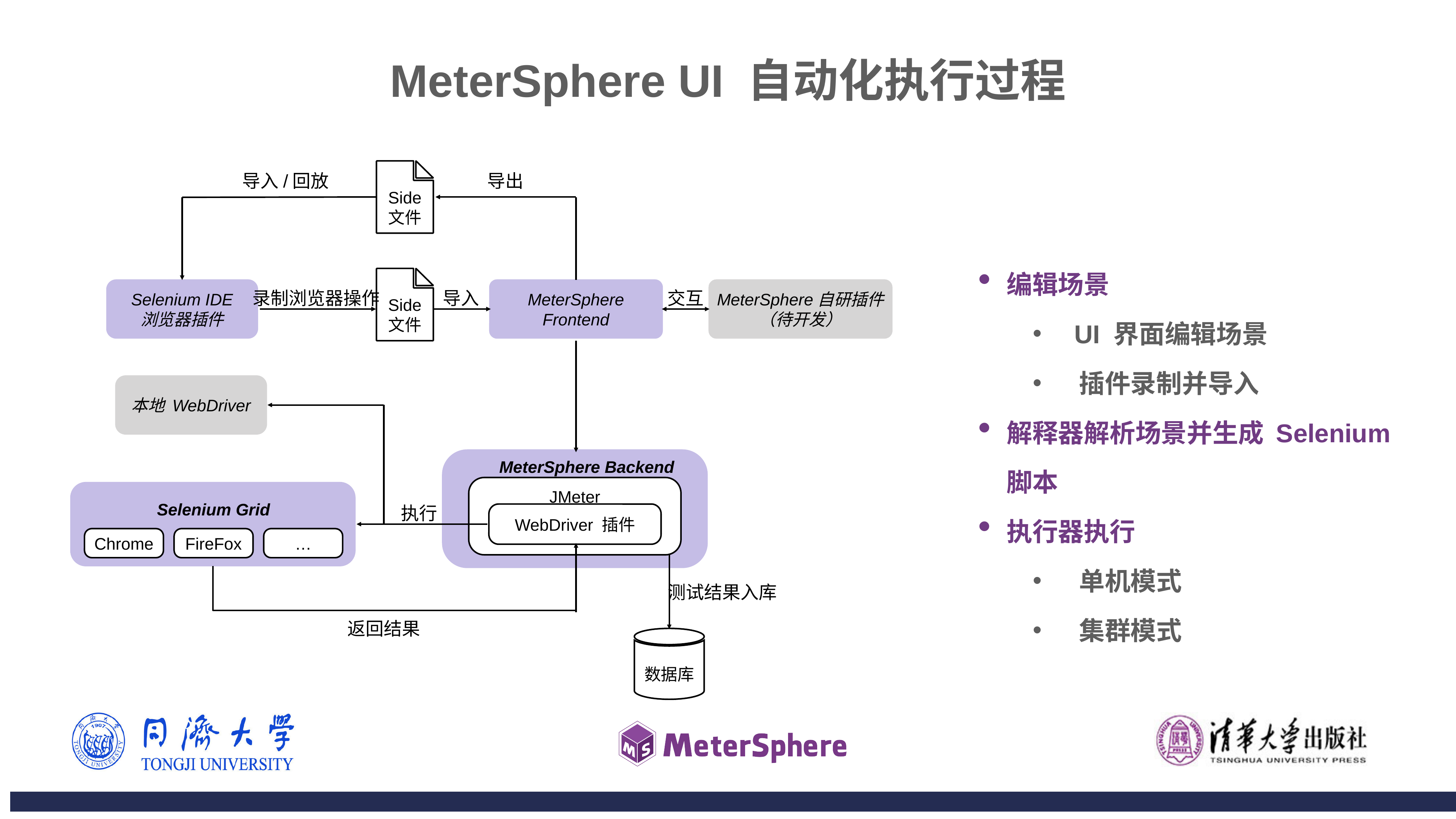

MeterSphere UI 自动化执行过程

Side
文件
导入/回放
导出

Side
文件
Selenium IDE
浏览器插件
MeterSphere Frontend
MeterSphere自研插件
（待开发）
录制浏览器操作
导入
交互

本地 WebDriver

MeterSphere Backend
JMeter

Selenium Grid
执行
WebDriver 插件

Chrome
FireFox
…

测试结果入库

返回结果

数据库
编辑场景
 UI 界面编辑场景
 插件录制并导入
解释器解析场景并生成 Selenium 脚本
执行器执行
 单机模式
 集群模式